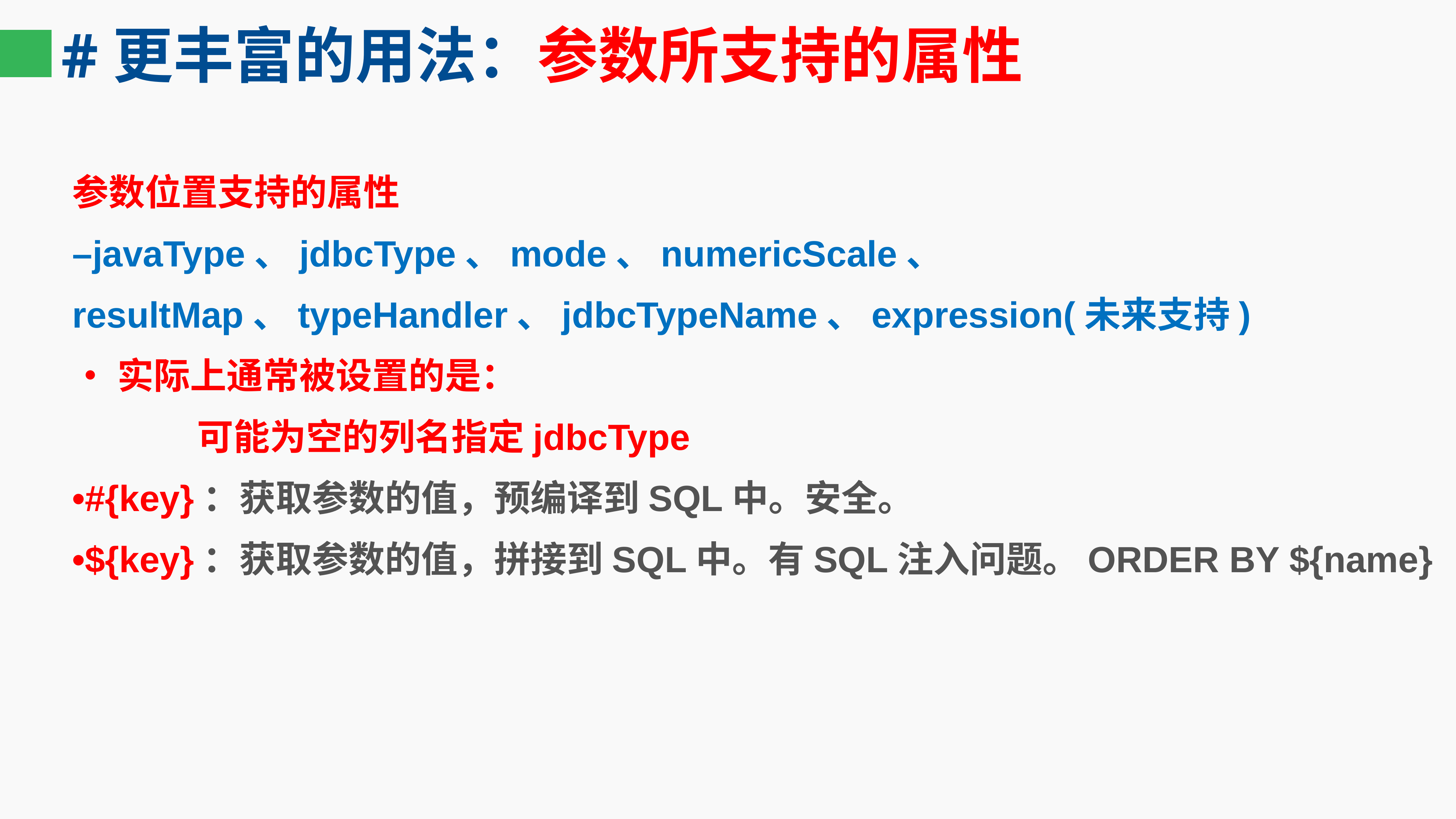

# #更丰富的用法：参数所支持的属性
参数位置支持的属性
–javaType、jdbcType、mode、numericScale、
resultMap、typeHandler、jdbcTypeName、expression(未来支持)
•实际上通常被设置的是：
              可能为空的列名指定jdbcType
•#{key}：获取参数的值，预编译到SQL中。安全。
•${key}：获取参数的值，拼接到SQL中。有SQL注入问题。ORDER BY ${name}